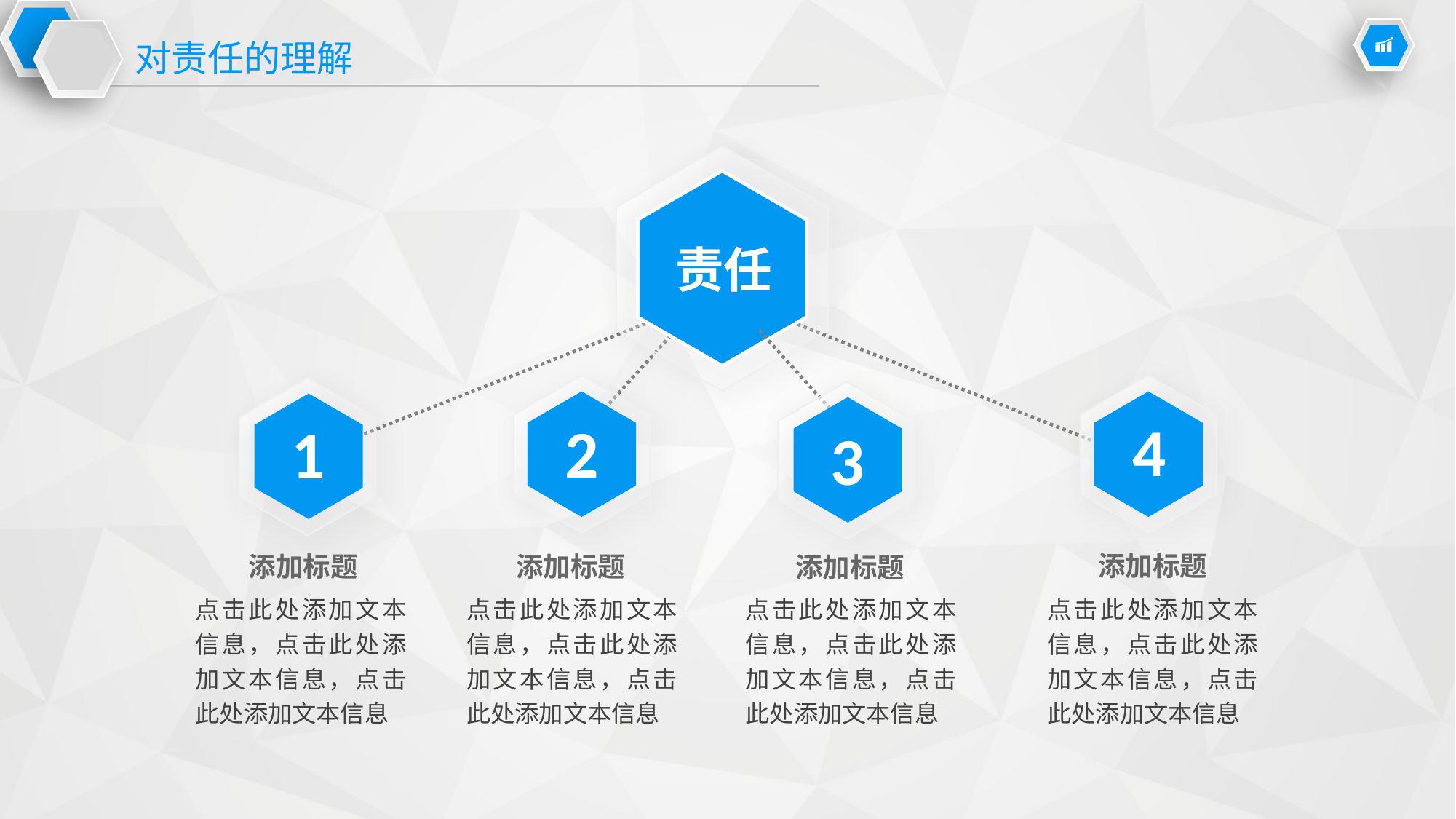

对责任的理解

责任

2

4

1

3
添加标题
添加标题
添加标题
添加标题
点击此处添加文本信息，点击此处添加文本信息，点击此处添加文本信息
点击此处添加文本信息，点击此处添加文本信息，点击此处添加文本信息
点击此处添加文本信息，点击此处添加文本信息，点击此处添加文本信息
点击此处添加文本信息，点击此处添加文本信息，点击此处添加文本信息